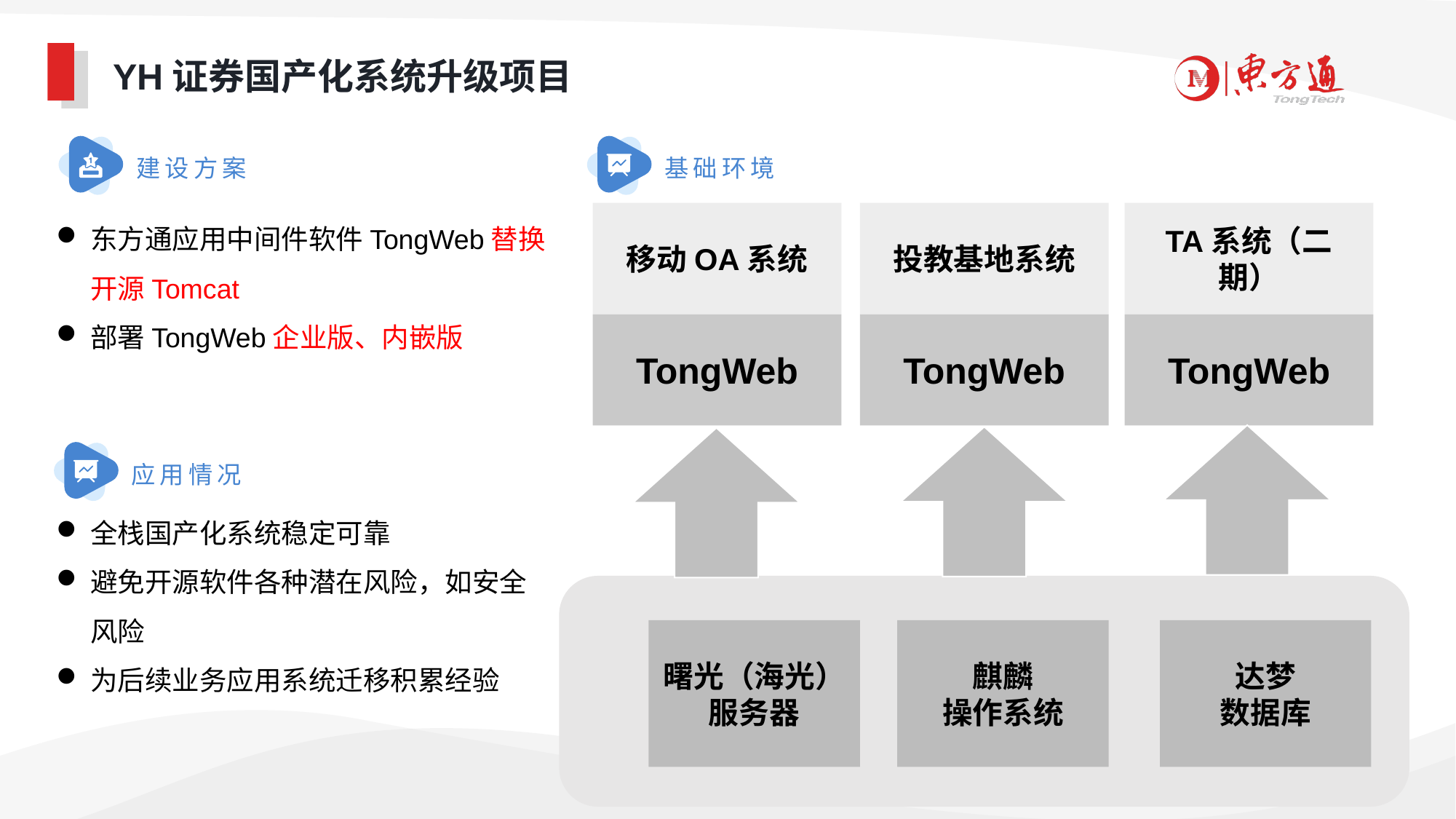

# YH证券国产化系统升级项目

建设方案

基础环境
东方通应用中间件软件TongWeb替换开源Tomcat
部署TongWeb企业版、内嵌版
移动OA系统
投教基地系统
TA系统（二期）
TongWeb
TongWeb
TongWeb

曙光（海光）
服务器

应用情况
操作
系统
全栈国产化系统稳定可靠
避免开源软件各种潜在风险，如安全风险
为后续业务应用系统迁移积累经验

麒麟
操作系统
达梦
数据库
数据库